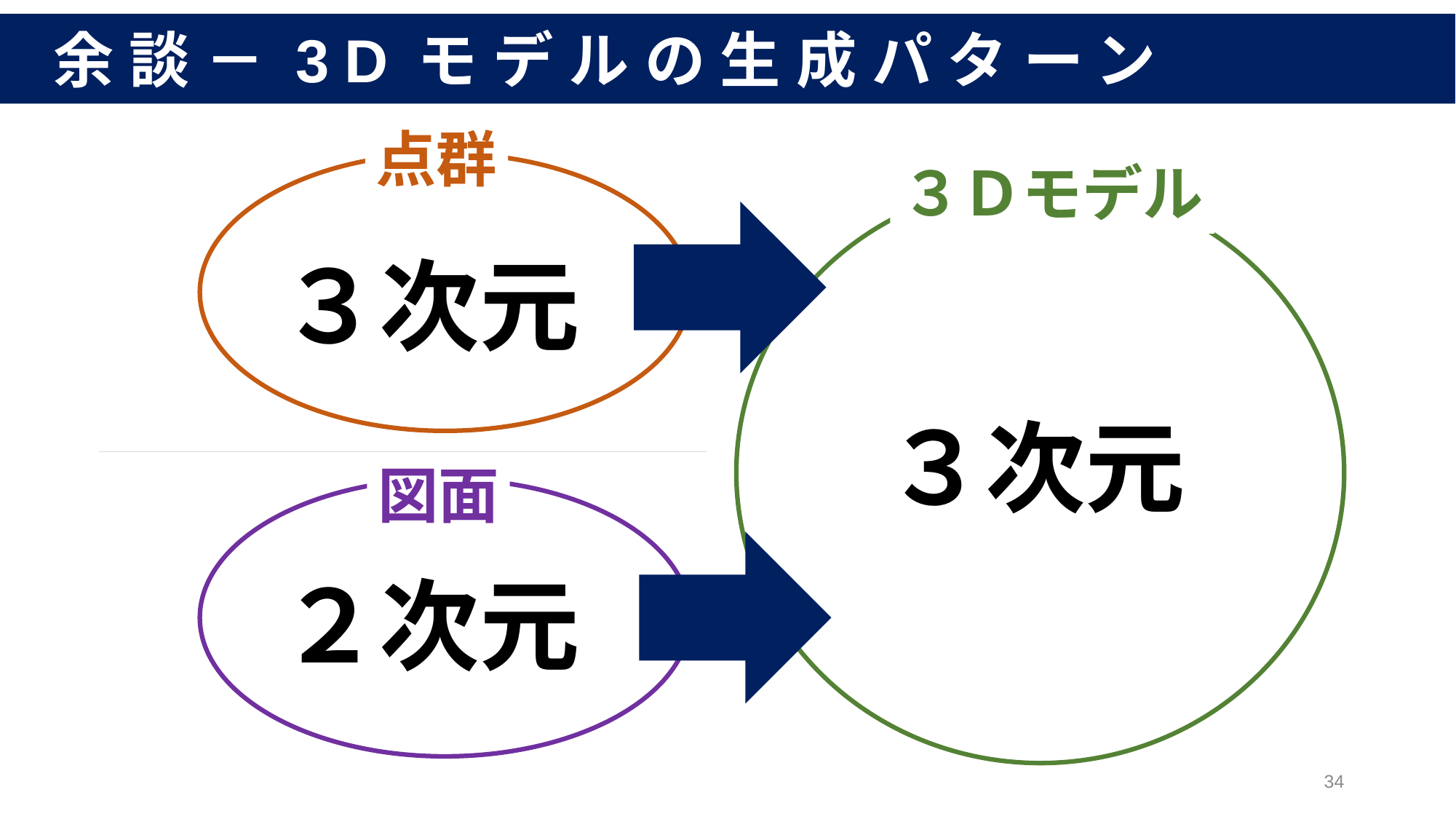

余談－3Dモデルの生成パターン
点群
３Ｄモデル

３次元
３次元
図面

２次元
34